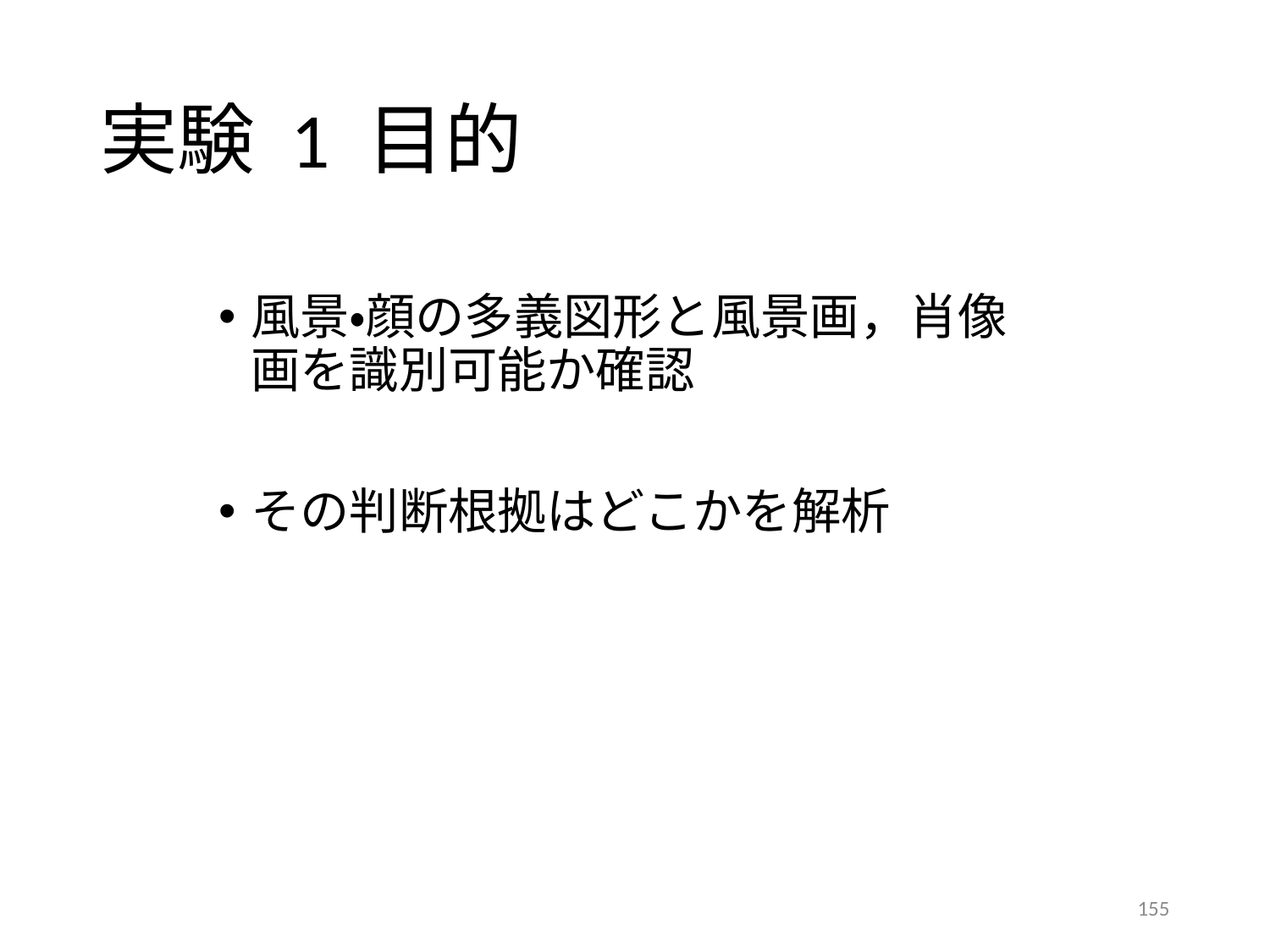

# 実験 1 目的
風景・顔の多義図形と風景画，肖像画を識別可能か確認

その判断根拠はどこかを解析
155